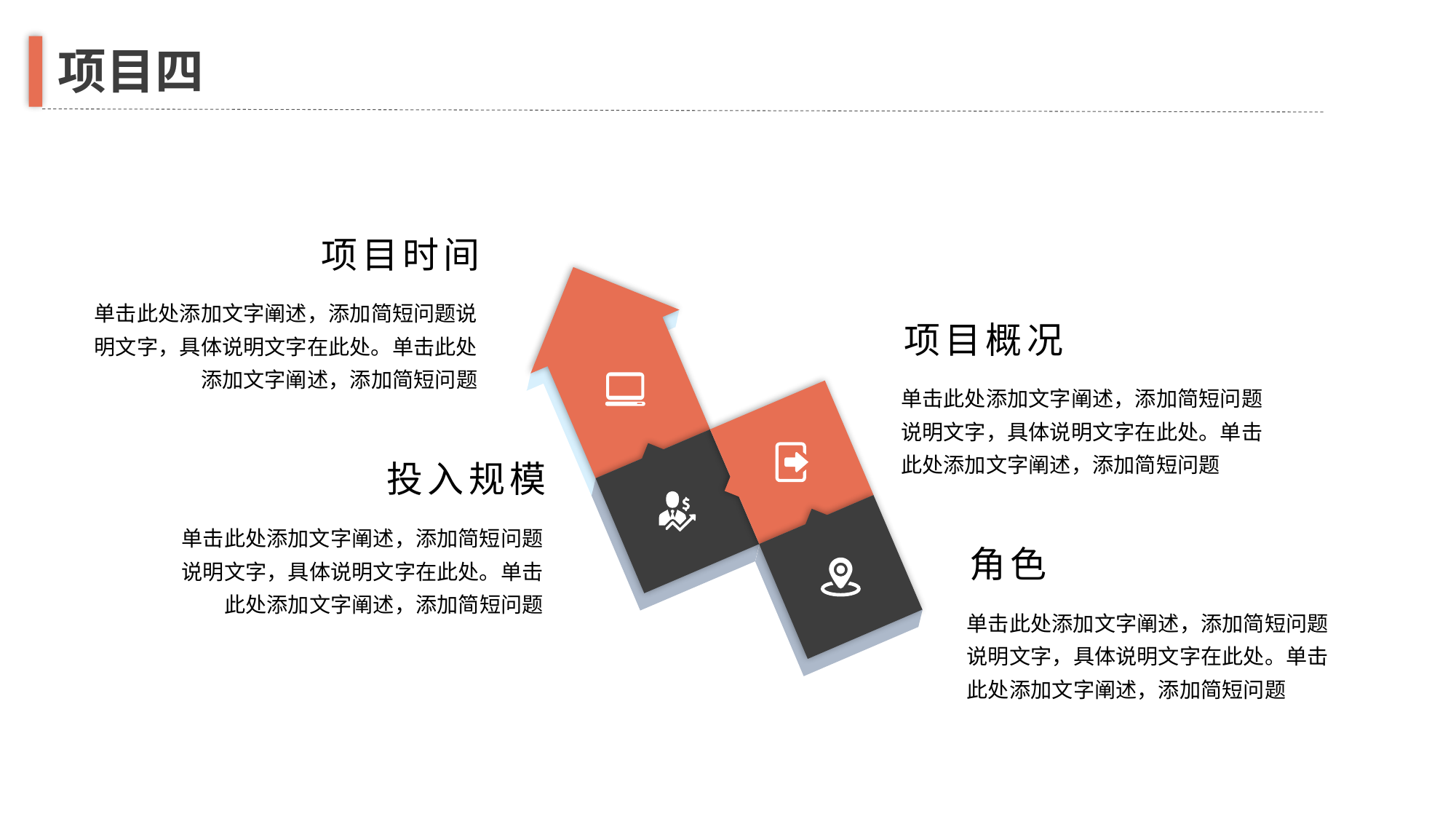

项目四

项目时间
单击此处添加文字阐述，添加简短问题说明文字，具体说明文字在此处。单击此处添加文字阐述，添加简短问题

项目概况
单击此处添加文字阐述，添加简短问题说明文字，具体说明文字在此处。单击此处添加文字阐述，添加简短问题
投入规模
单击此处添加文字阐述，添加简短问题说明文字，具体说明文字在此处。单击此处添加文字阐述，添加简短问题
角色
单击此处添加文字阐述，添加简短问题说明文字，具体说明文字在此处。单击此处添加文字阐述，添加简短问题